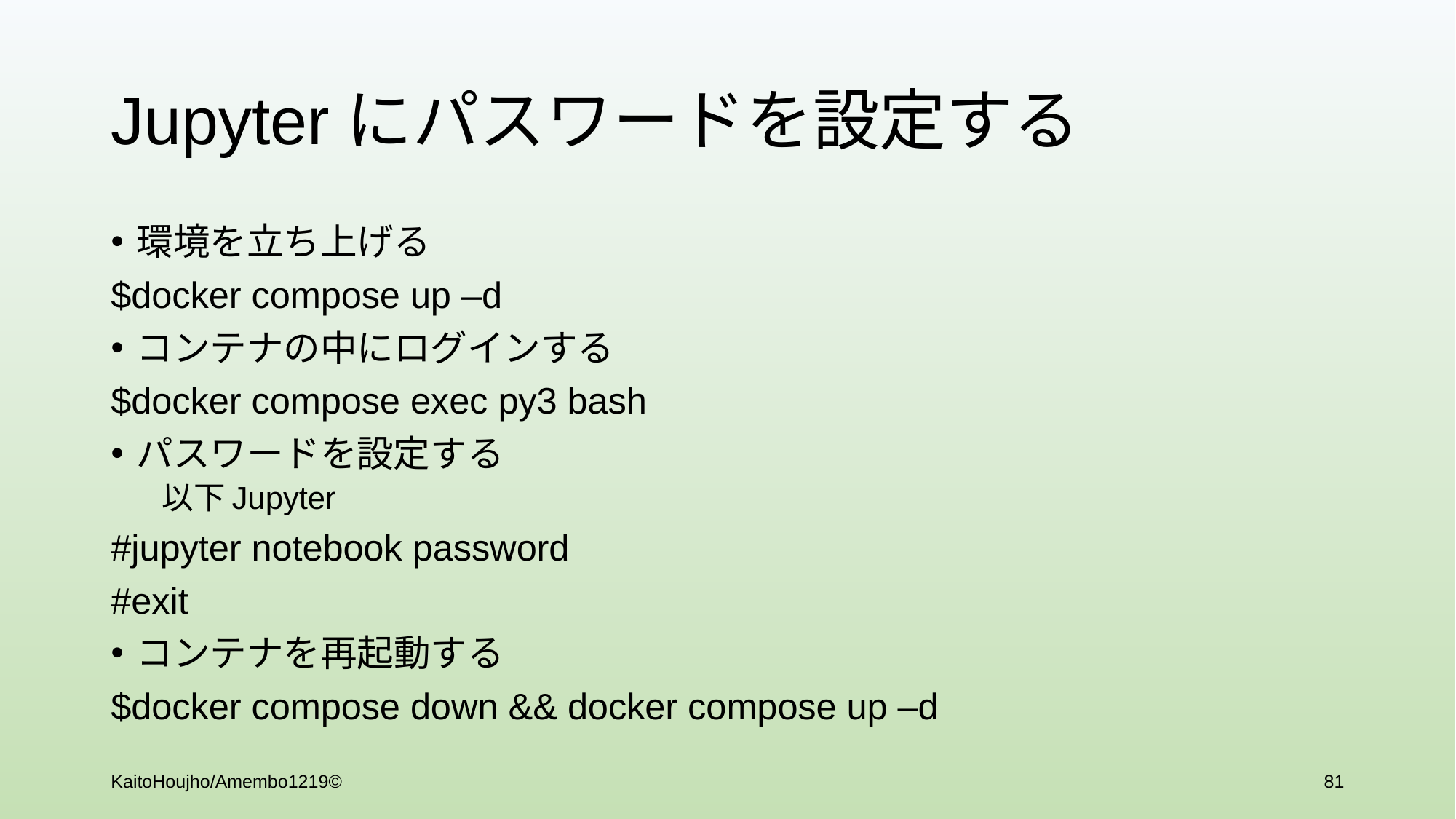

# Jupyterにパスワードを設定する
環境を立ち上げる
$docker compose up –d
コンテナの中にログインする
$docker compose exec py3 bash
パスワードを設定する
以下Jupyter
#jupyter notebook password
#exit
コンテナを再起動する
$docker compose down && docker compose up –d

KaitoHoujho/Amembo1219©
81